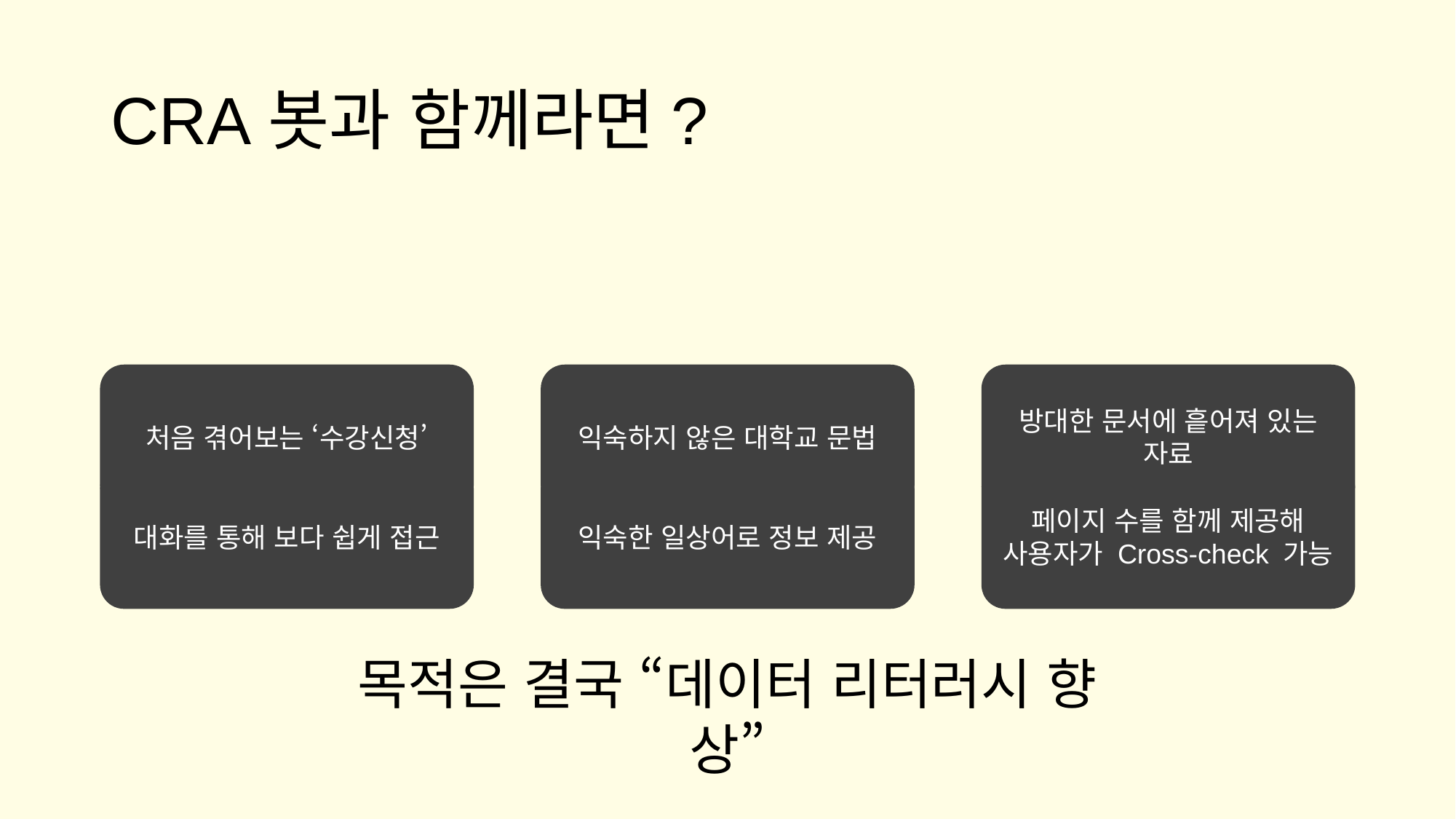

# CRA봇과 함께라면?
처음 겪어보는 ‘수강신청’
익숙하지 않은 대학교 문법
방대한 문서에 흩어져 있는 자료
대화를 통해 보다 쉽게 접근
익숙한 일상어로 정보 제공
페이지 수를 함께 제공해 사용자가 Cross-check 가능
목적은 결국 “데이터 리터러시 향상”